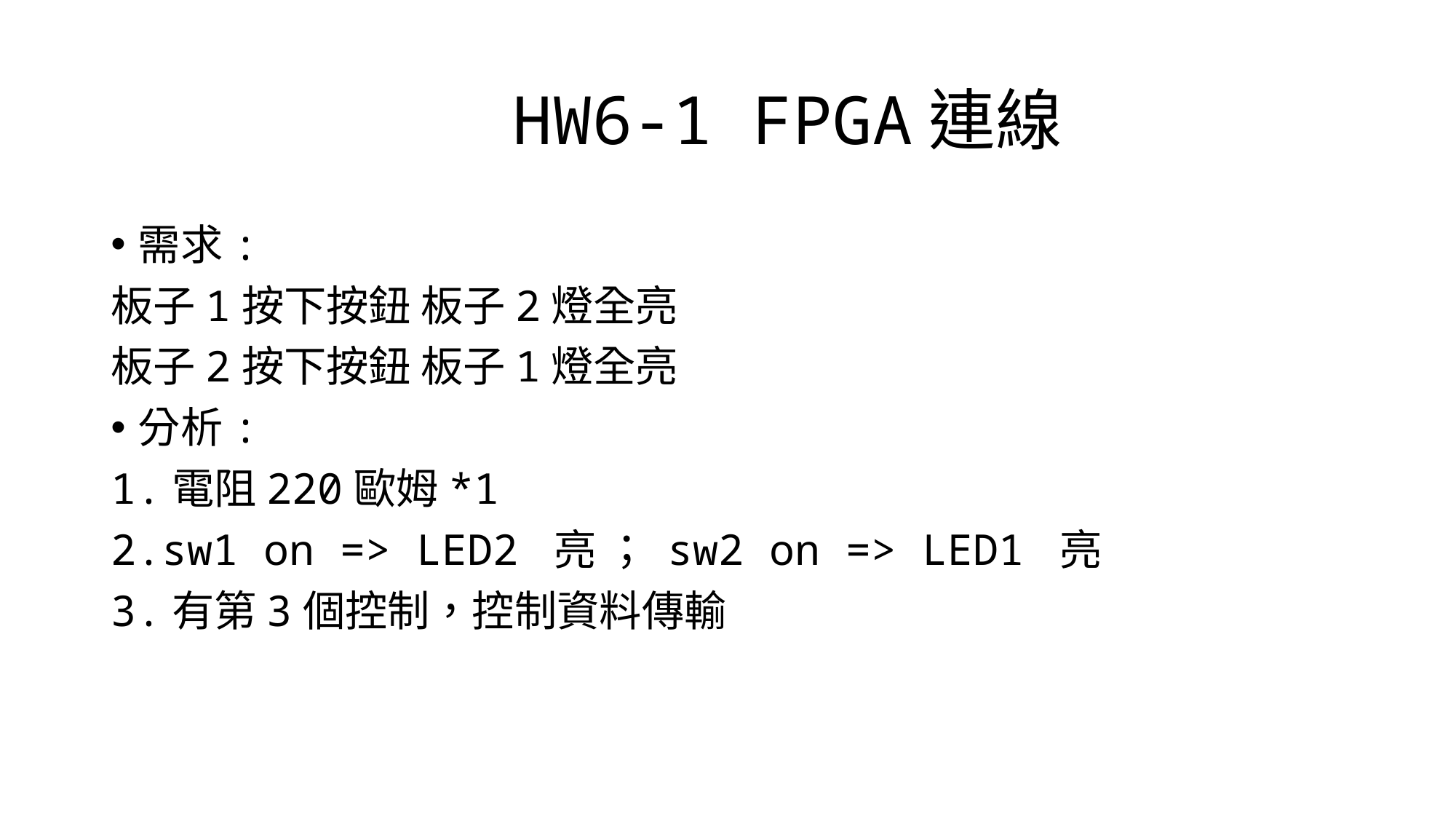

# HW6-1 FPGA連線
需求:
板子1按下按鈕 板子2燈全亮
板子2按下按鈕 板子1燈全亮
分析:
1.電阻220歐姆*1
2.sw1 on => LED2 亮 ； sw2 on => LED1 亮
3.有第3個控制，控制資料傳輸